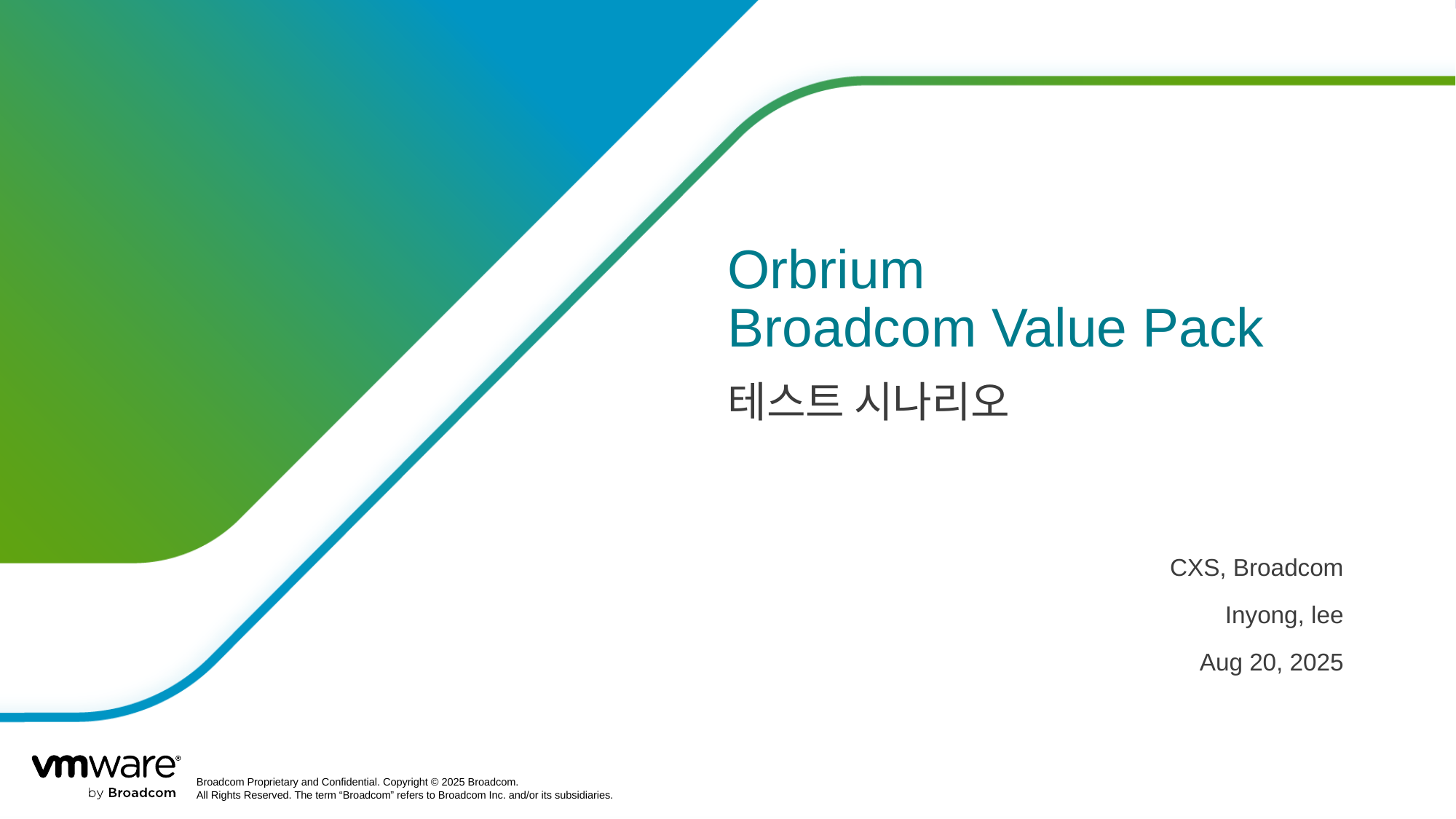

# Orbrium Broadcom Value Pack
테스트 시나리오
CXS, Broadcom
Inyong, lee
Aug 20, 2025